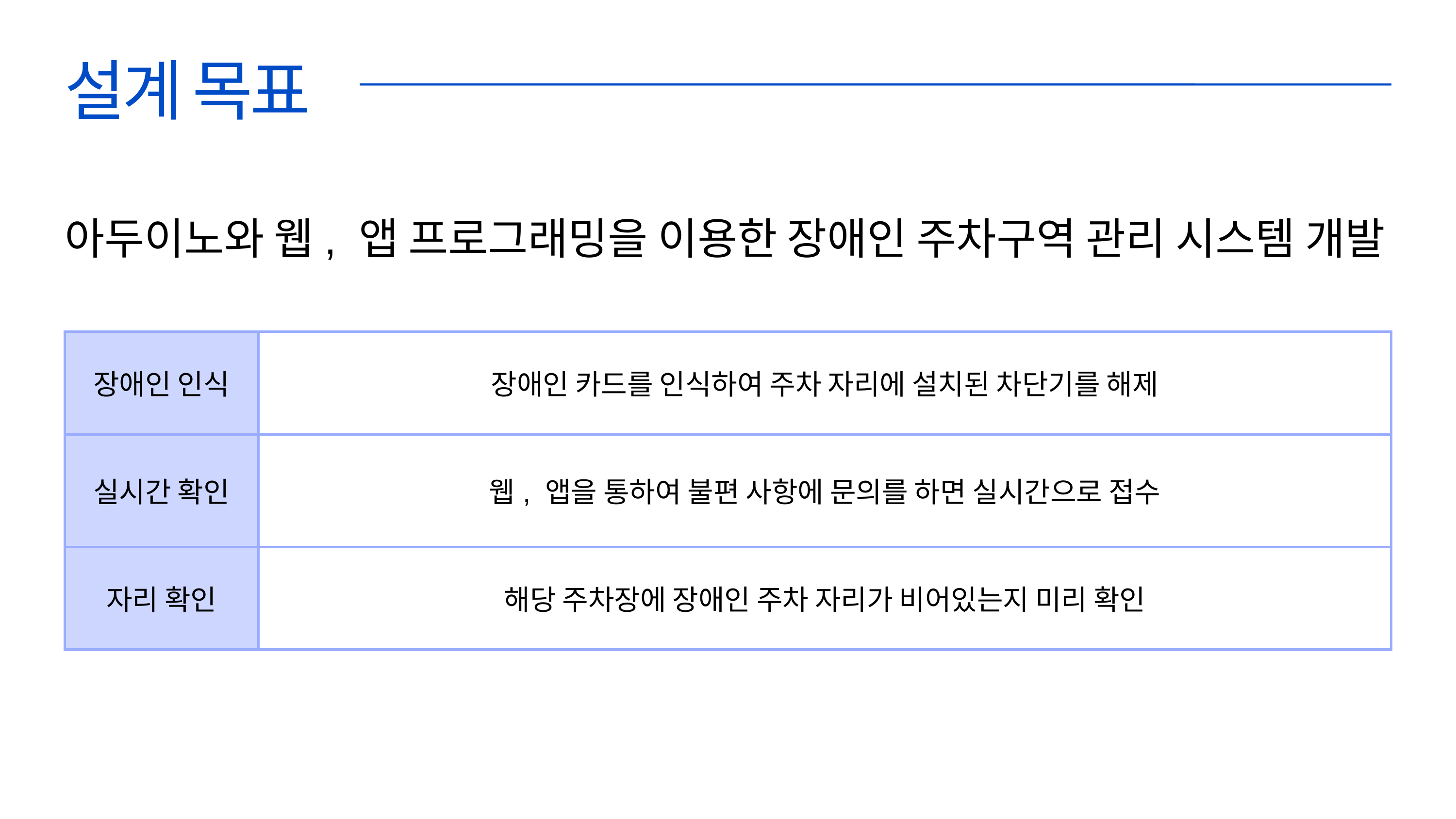

설계 목표

아두이노와 웹, 앱 프로그래밍을 이용한 장애인 주차구역 관리 시스템 개발
| 장애인 인식 | 장애인 카드를 인식하여 주차 자리에 설치된 차단기를 해제 | 장애인 카드를 인식하여 주차 자리에 설치된 차단기를 해제 |
| --- | --- | --- |
| 실시간 확인 | 웹, 앱을 통하여 불편 사항에 문의를 하면 실시간으로 접수 | 웹, 앱을 통하여 불편 사항에 문의를 하면 실시간으로 접수 |
| 자리 확인 | 해당 주차장에 장애인 주차 자리가 비어있는지 미리 확인 | 해당 주차장에 장애인 주차 자리가 비어있는지 미리 확인 |